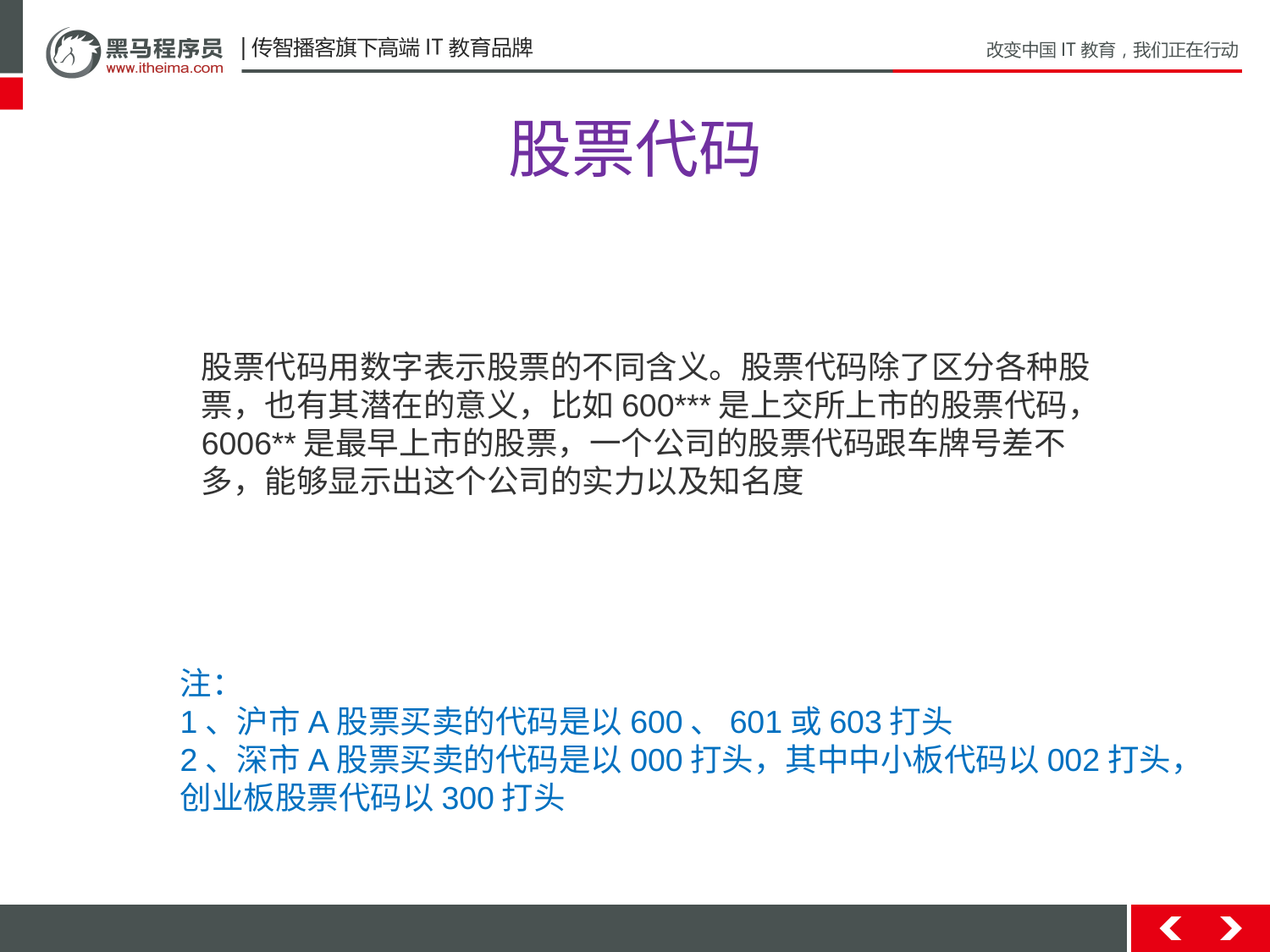

# 股票代码
股票代码用数字表示股票的不同含义。股票代码除了区分各种股票，也有其潜在的意义，比如600***是上交所上市的股票代码，6006**是最早上市的股票，一个公司的股票代码跟车牌号差不多，能够显示出这个公司的实力以及知名度
注：
1、沪市A股票买卖的代码是以600、601或603打头
2、深市A股票买卖的代码是以000打头，其中中小板代码以002打头，
创业板股票代码以300打头